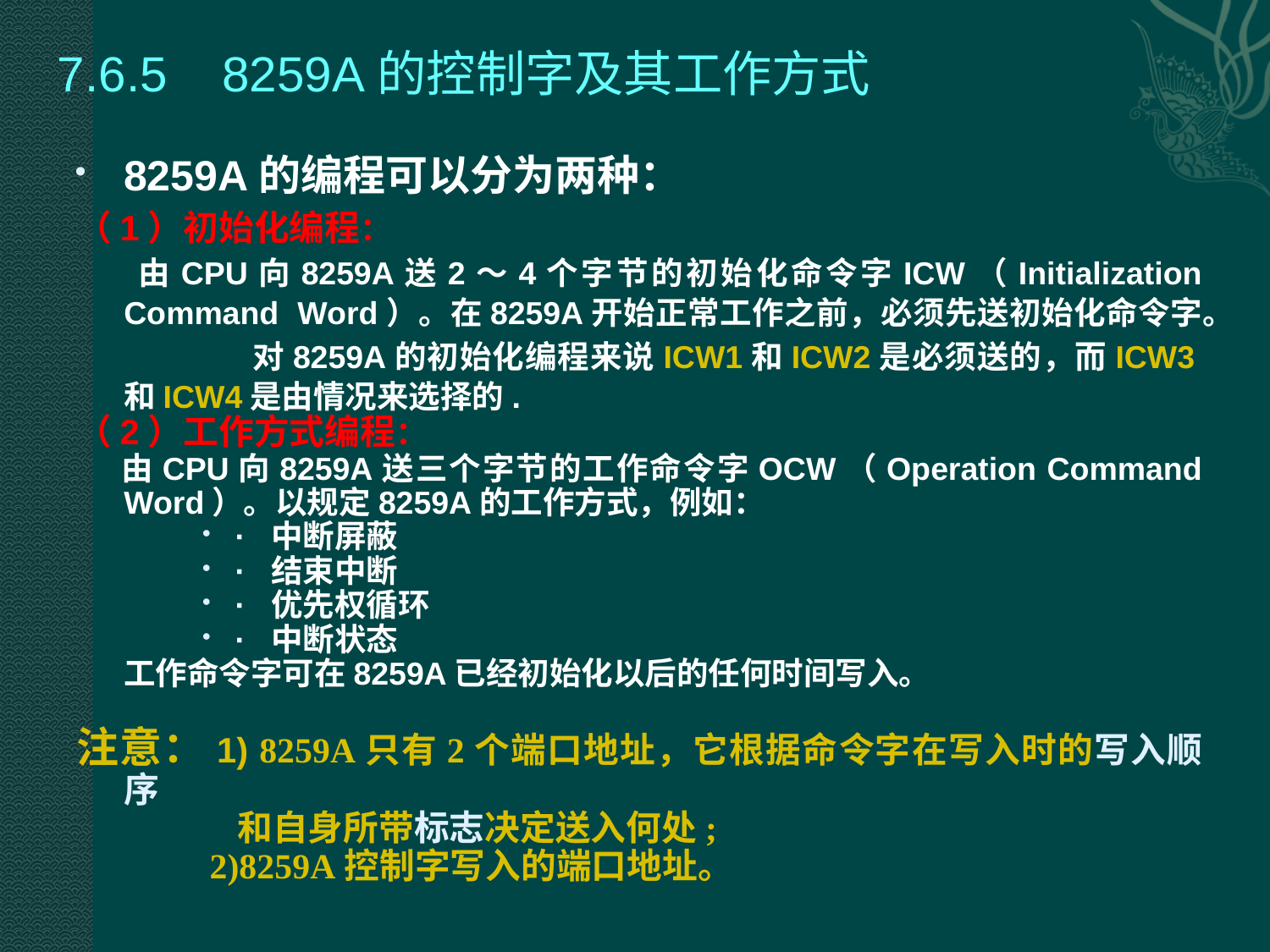

7.6.5    8259A的控制字及其工作方式
8259A的编程可以分为两种：
（1）初始化编程：
     由CPU向8259A送2～4个字节的初始化命令字ICW（Initialization Command  Word）。在8259A开始正常工作之前，必须先送初始化命令字。
		对8259A的初始化编程来说ICW1和ICW2是必须送的，而ICW3和ICW4是由情况来选择的.
（2）工作方式编程：
    由CPU向8259A送三个字节的工作命令字OCW（Operation Command Word）。以规定8259A的工作方式，例如：
·  中断屏蔽
·  结束中断
·  优先权循环
·  中断状态
	工作命令字可在8259A已经初始化以后的任何时间写入。

注意：1) 8259A只有2个端口地址，它根据命令字在写入时的写入顺序
                   和自身所带标志决定送入何处;
               2)8259A控制字写入的端口地址。